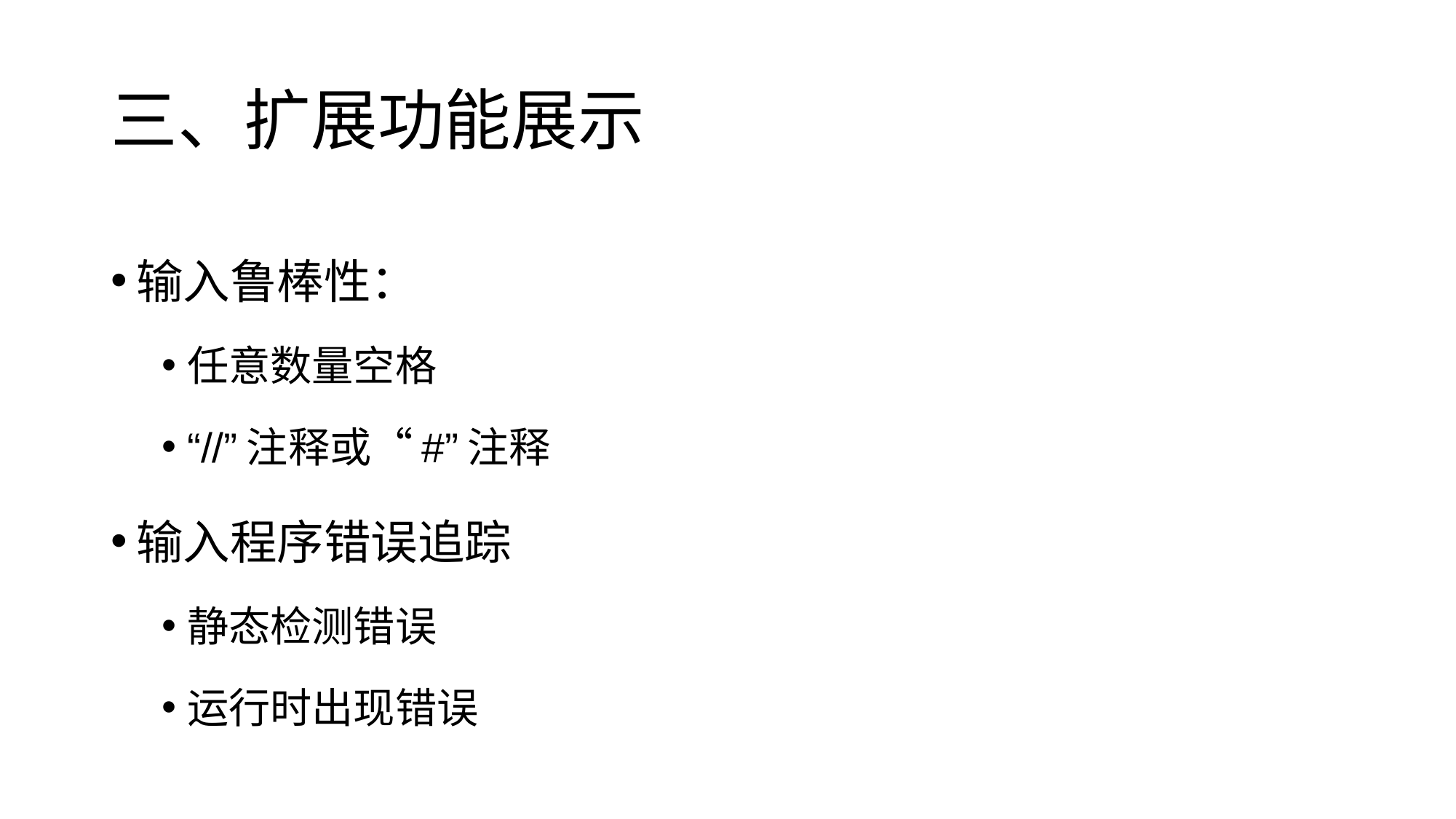

# 三、扩展功能展示
输入鲁棒性：
任意数量空格
“//”注释或“#”注释
输入程序错误追踪
静态检测错误
运行时出现错误